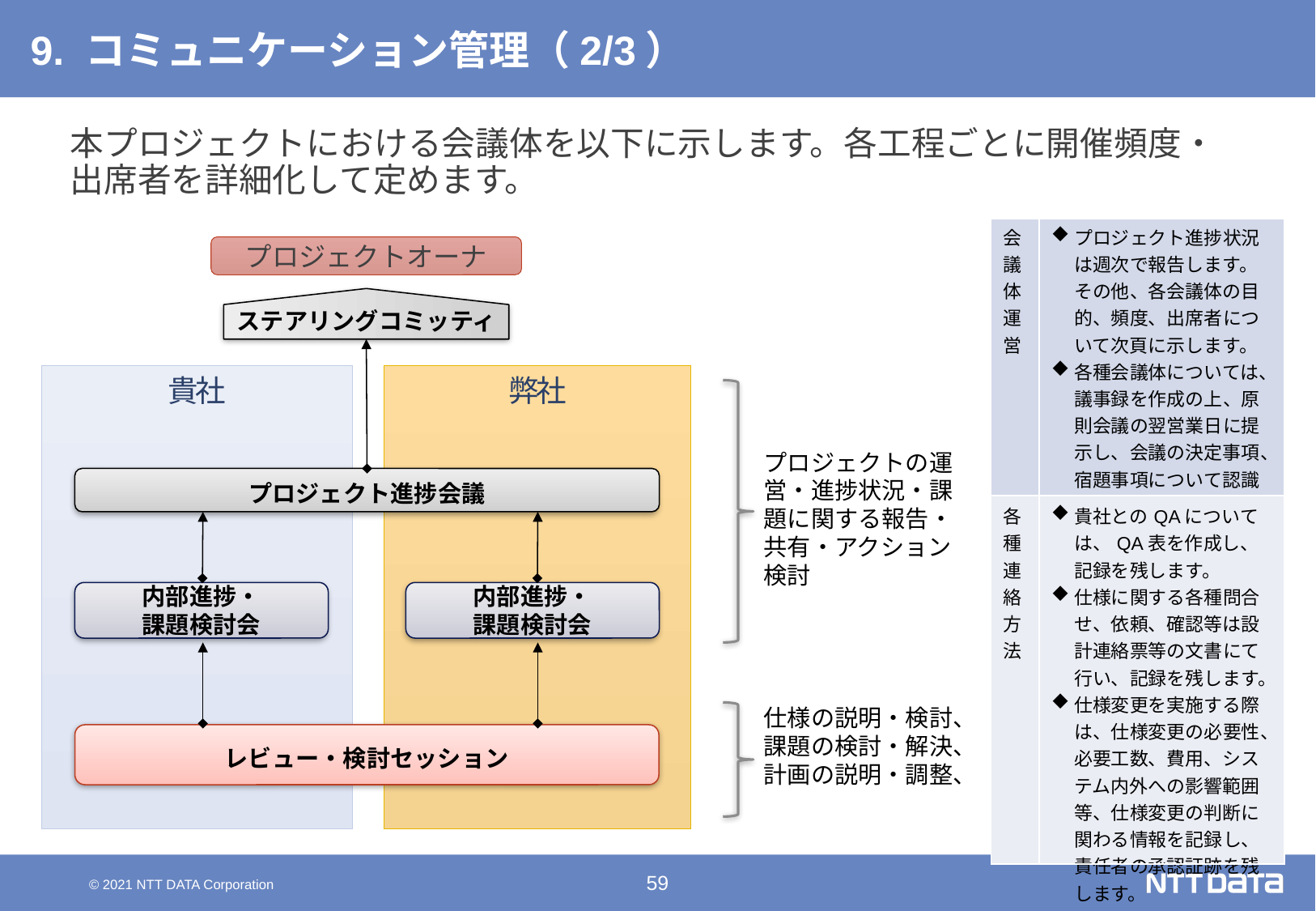

# 9. コミュニケーション管理（2/3）
本プロジェクトにおける会議体を以下に示します。各工程ごとに開催頻度・出席者を詳細化して定めます。
| 会議体運営 | プロジェクト進捗状況は週次で報告します。その他、各会議体の目的、頻度、出席者について次頁に示します。 各種会議体については、議事録を作成の上、原則会議の翌営業日に提示し、会議の決定事項、宿題事項について認識相違がないか確認します。 |
| --- | --- |
| 各種連絡方法 | 貴社とのQAについては、QA表を作成し、記録を残します。 仕様に関する各種問合せ、依頼、確認等は設計連絡票等の文書にて行い、記録を残します。 仕様変更を実施する際は、仕様変更の必要性、必要工数、費用、システム内外への影響範囲等、仕様変更の判断に関わる情報を記録し、責任者の承認証跡を残します。 |
ステアリングコミッティ
プロジェクトオーナ
貴社
弊社

プロジェクトの運営・進捗状況・課題に関する報告・共有・アクション検討
プロジェクト進捗会議
内部進捗・
課題検討会
内部進捗・
課題検討会
仕様の説明・検討、課題の検討・解決、計画の説明・調整、

レビュー・検討セッション